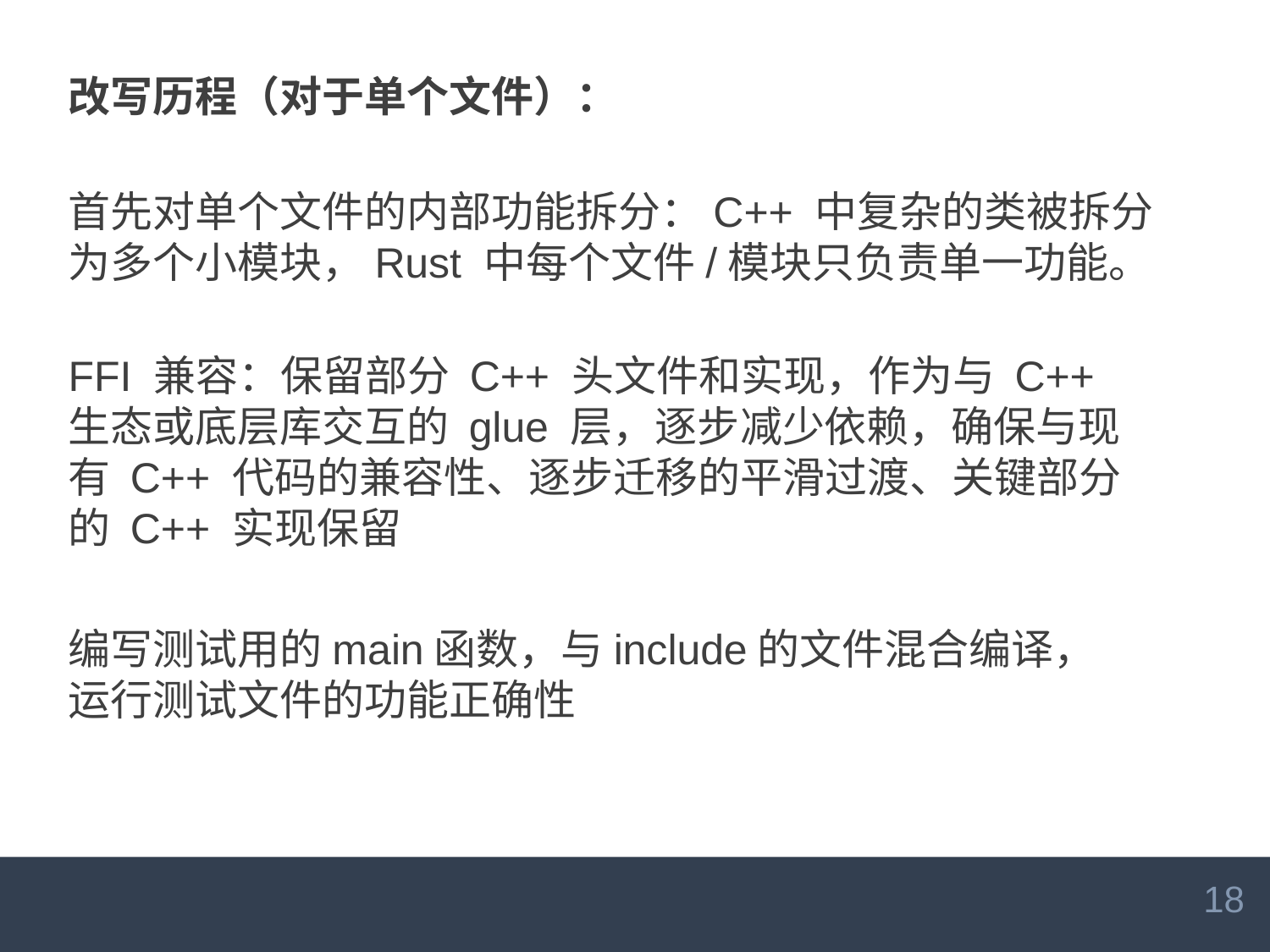

改写历程（对于单个文件）：

首先对单个文件的内部功能拆分：C++ 中复杂的类被拆分为多个小模块，Rust 中每个文件/模块只负责单一功能。
FFI 兼容：保留部分 C++ 头文件和实现，作为与 C++ 生态或底层库交互的 glue 层，逐步减少依赖，确保与现有 C++ 代码的兼容性、逐步迁移的平滑过渡、关键部分的 C++ 实现保留
编写测试用的main函数，与include的文件混合编译，运行测试文件的功能正确性

#
18